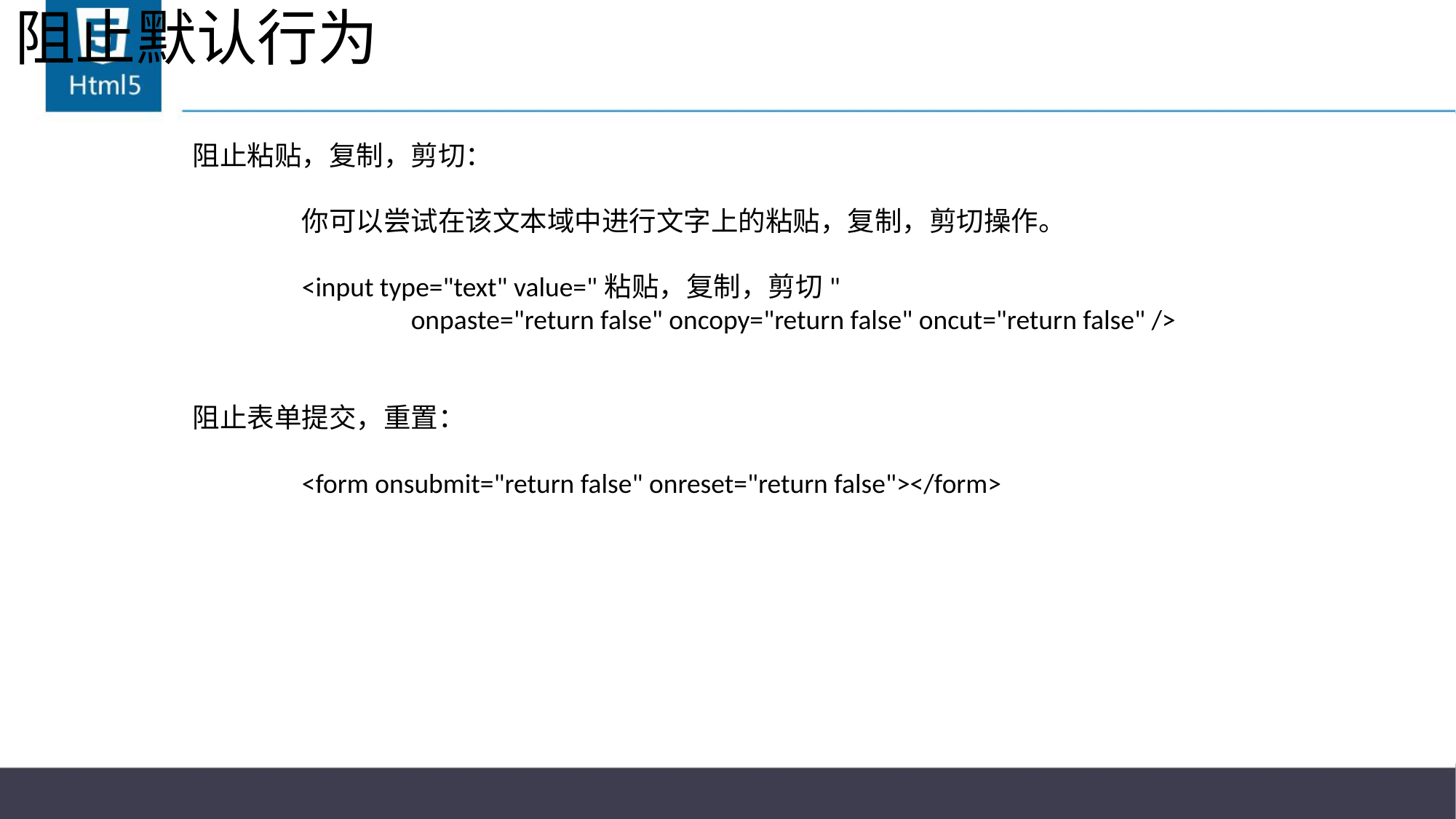

# 阻止默认行为
阻止粘贴，复制，剪切：

	你可以尝试在该文本域中进行文字上的粘贴，复制，剪切操作。

	<input type="text" value="粘贴，复制，剪切"
		onpaste="return false" oncopy="return false" oncut="return false" />

阻止表单提交，重置：

	<form onsubmit="return false" onreset="return false"></form>